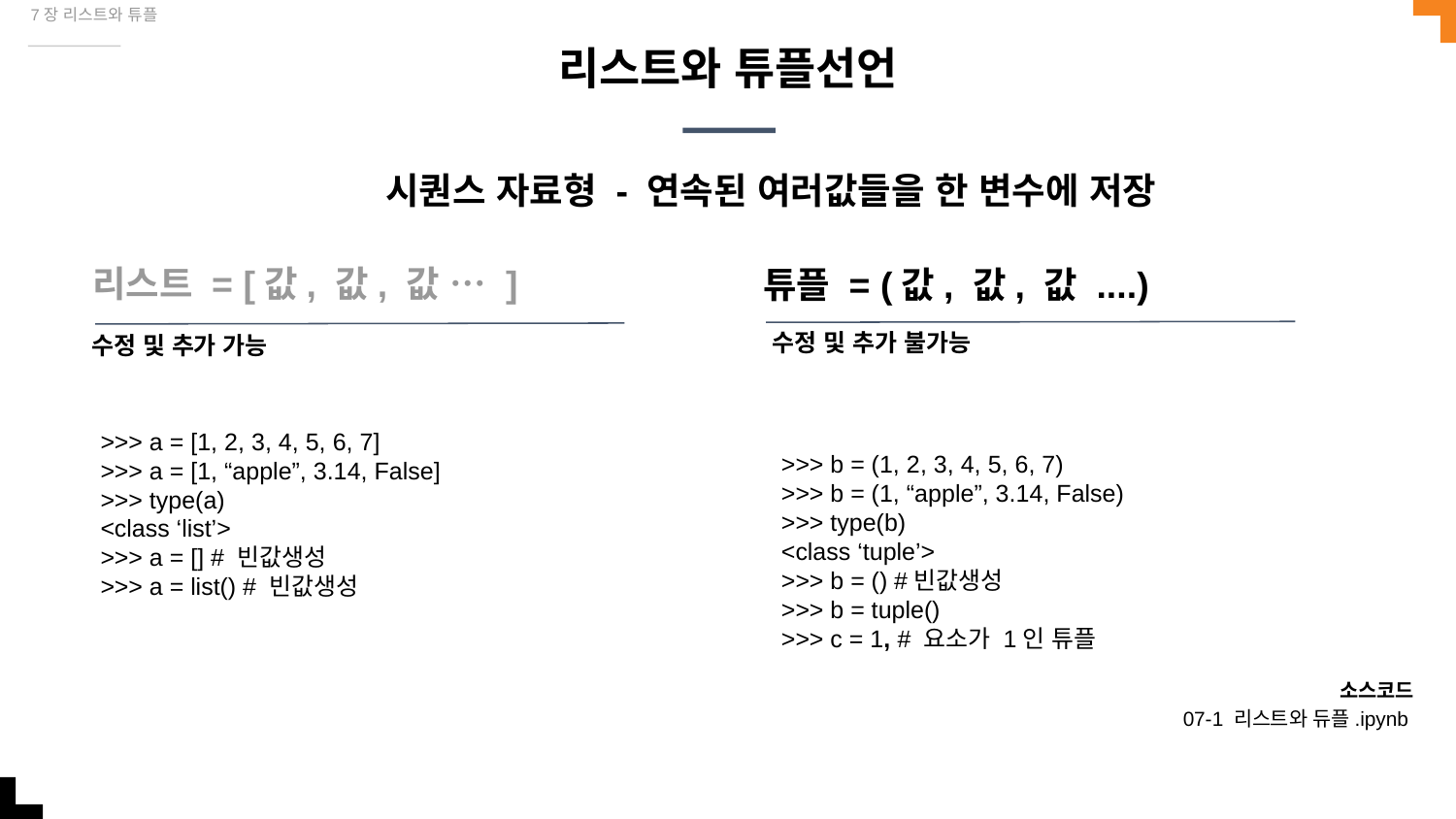

7장 리스트와 튜플
# 리스트와 튜플선언
시퀀스 자료형 - 연속된 여러값들을 한 변수에 저장
튜플 = (값, 값, 값 ....)
리스트 = [값, 값, 값 … ]
수정 및 추가 불가능
수정 및 추가 가능
>>> b = (1, 2, 3, 4, 5, 6, 7)
>>> b = (1, “apple”, 3.14, False)
>>> type(b)
<class ‘tuple’>
>>> b = () #빈값생성
>>> b = tuple()
>>> c = 1, # 요소가 1인 튜플

>>> a = [1, 2, 3, 4, 5, 6, 7]
>>> a = [1, “apple”, 3.14, False]
>>> type(a)
<class ‘list’>
>>> a = [] # 빈값생성
>>> a = list() # 빈값생성

소스코드
07-1 리스트와 듀플.ipynb